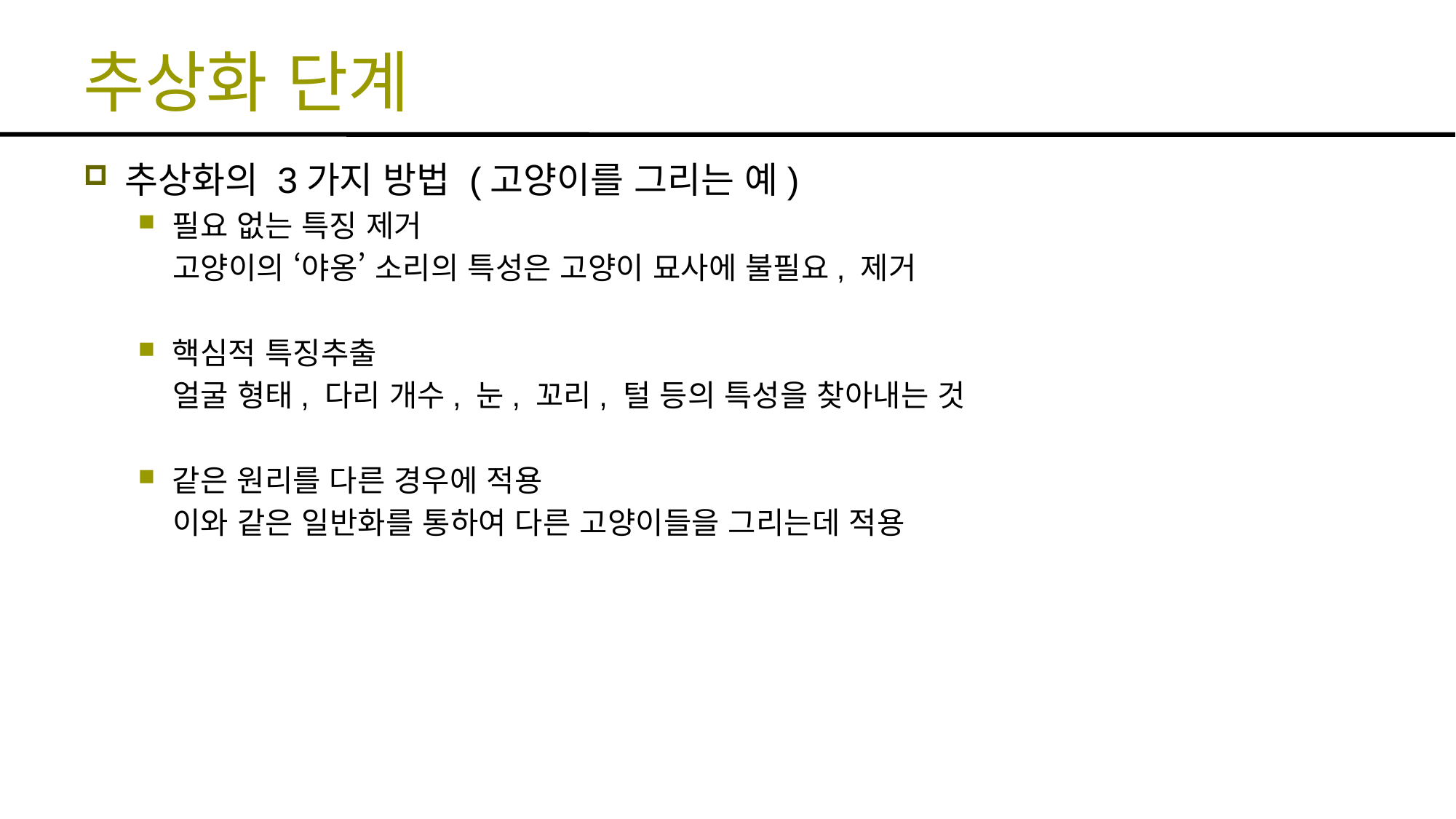

# 추상화 단계
추상화의 3가지 방법 (고양이를 그리는 예)
필요 없는 특징 제거
    고양이의 ‘야옹’ 소리의 특성은 고양이 묘사에 불필요, 제거

핵심적 특징추출
    얼굴 형태, 다리 개수, 눈, 꼬리, 털 등의 특성을 찾아내는 것

같은 원리를 다른 경우에 적용
    이와 같은 일반화를 통하여 다른 고양이들을 그리는데 적용